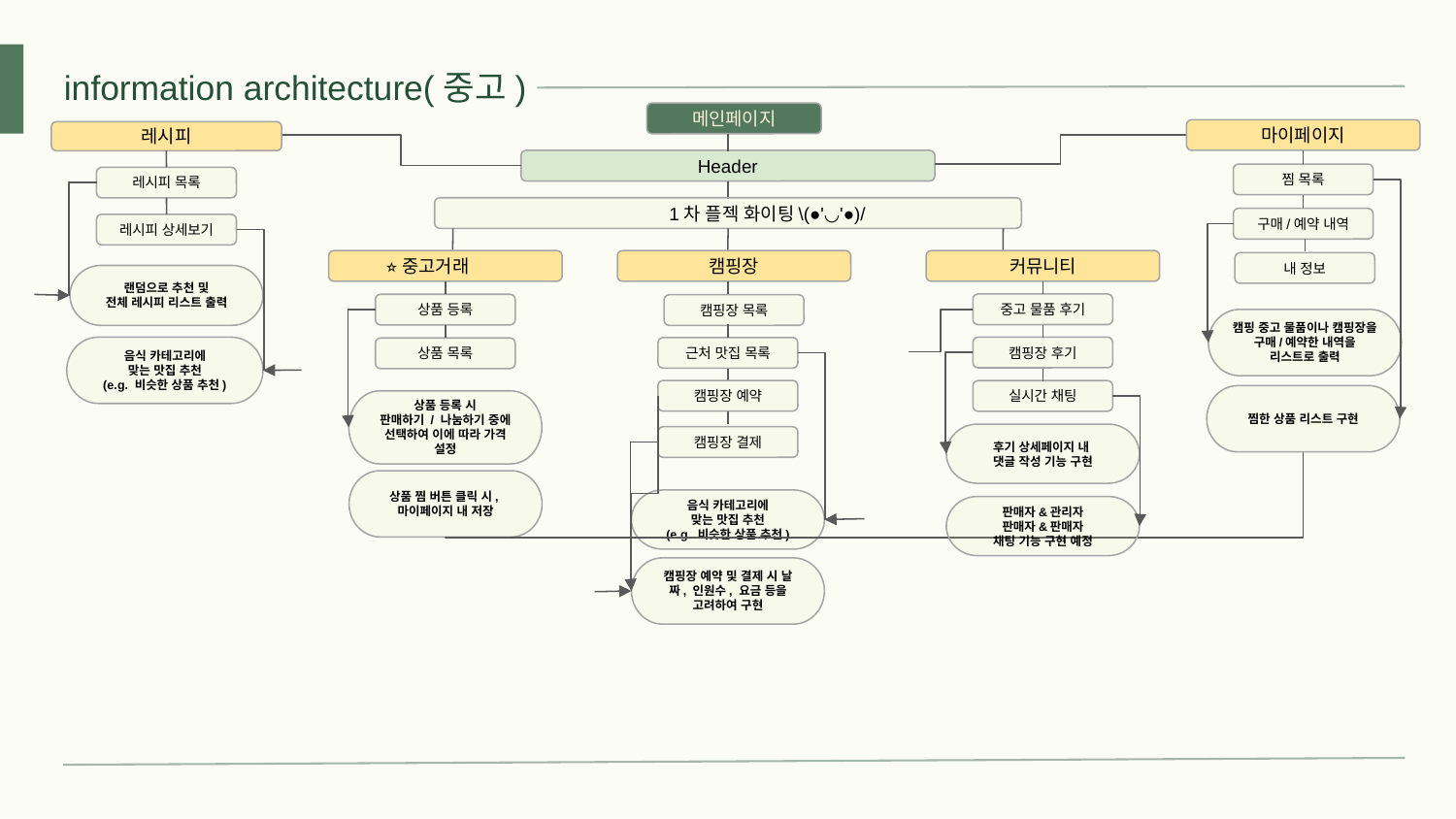

information architecture(중고)
메인페이지
마이페이지
레시피
Header
찜 목록
레시피 목록
1차 플젝 화이팅\(●'◡'●)/
구매/예약 내역
레시피 상세보기
        ⭐중고거래
캠핑장
커뮤니티
내 정보
랜덤으로 추천 및
전체 레시피 리스트 출력
중고 물품 후기
상품 등록
캠핑장 목록
캠핑 중고 물품이나 캠핑장을 구매/예약한 내역을 리스트로 출력
캠핑장 후기
음식 카테고리에
맞는 맛집 추천
(e.g. 비슷한 상품 추천)
근처 맛집 목록
상품 목록
캠핑장 예약
실시간 채팅
찜한 상품 리스트 구현
상품 등록 시
판매하기 / 나눔하기 중에 선택하여 이에 따라 가격 설정
후기 상세페이지 내
댓글 작성 기능 구현
캠핑장 결제
상품 찜 버튼 클릭 시,
마이페이지 내 저장
음식 카테고리에
맞는 맛집 추천
(e.g. 비슷한 상품 추천)
판매자&관리자
판매자&판매자
채팅 기능 구현 예정
캠핑장 예약 및 결제 시 날짜, 인원수, 요금 등을
고려하여 구현